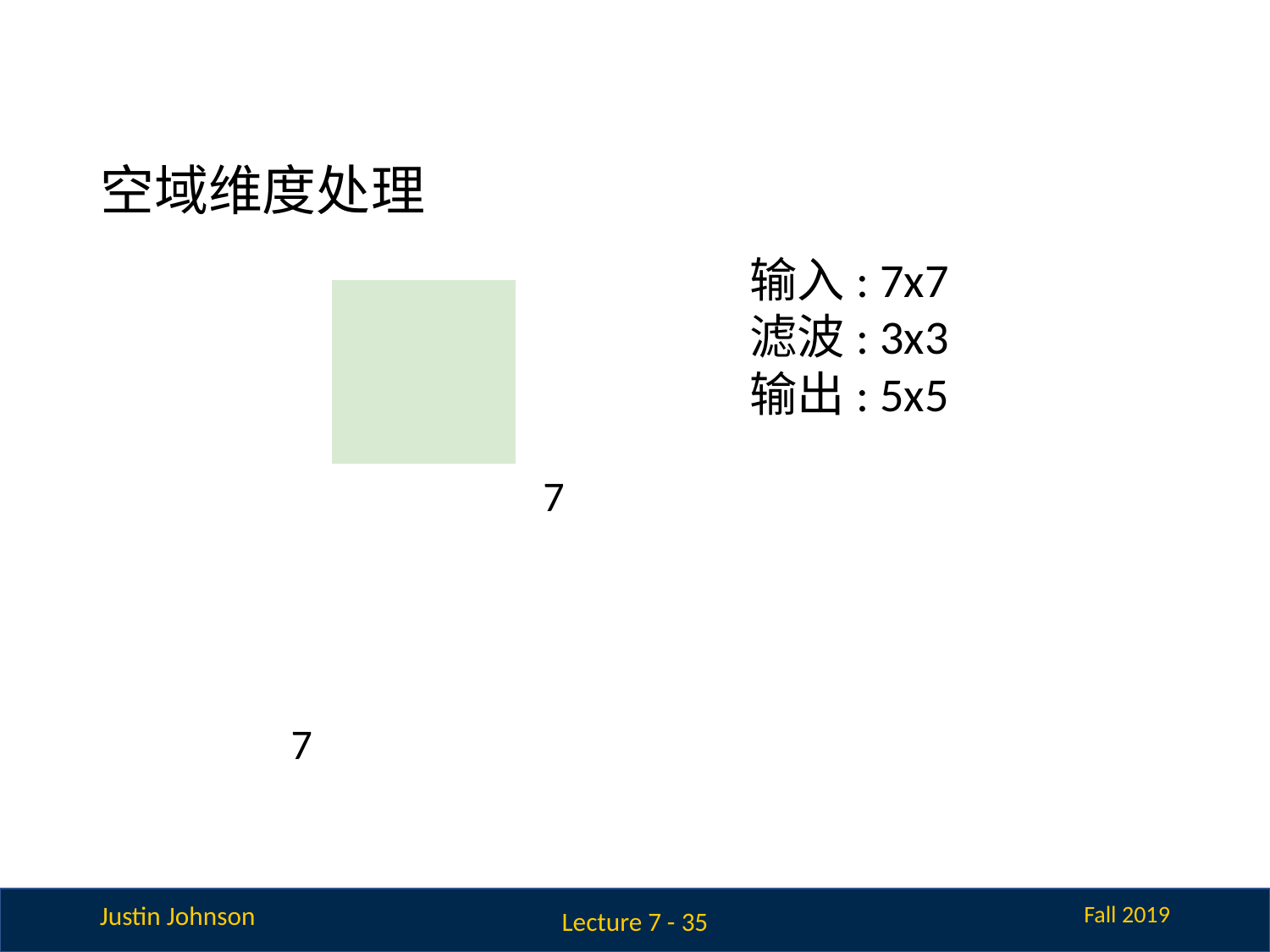

# 空域维度处理
输入: 7x7
滤波: 3x3
输出: 5x5

|  |  |  |  |  |  |  |
| --- | --- | --- | --- | --- | --- | --- |
|  |  |  |  |  |  |  |
|  |  |  |  |  |  |  |
|  |  |  |  |  |  |  |
|  |  |  |  |  |  |  |
|  |  |  |  |  |  |  |
|  |  |  |  |  |  |  |
7
7
Lecture 7 - 35